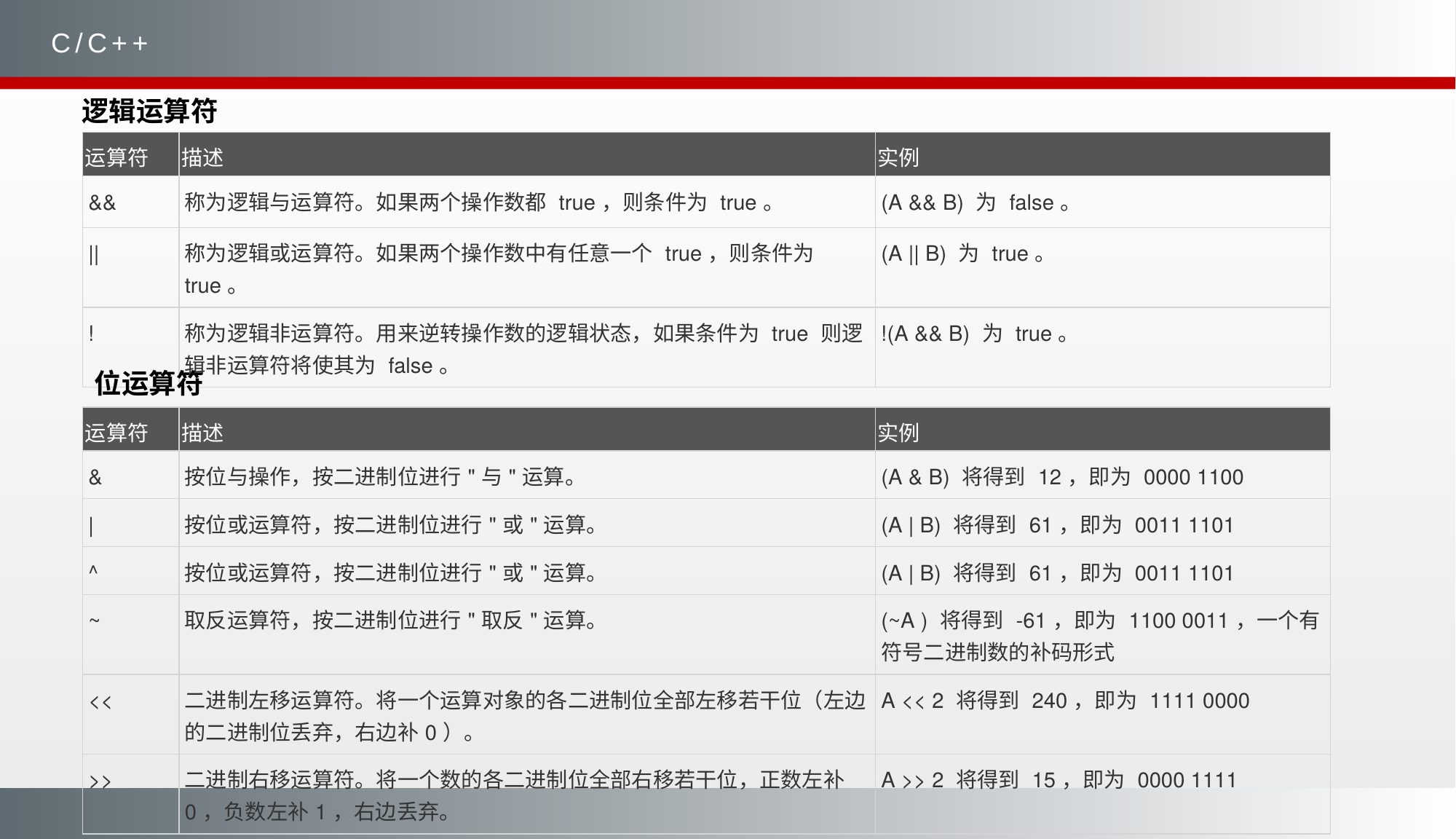

C/C++
逻辑运算符
| 运算符 | 描述 | 实例 |
| --- | --- | --- |
| && | 称为逻辑与运算符。如果两个操作数都 true，则条件为 true。 | (A && B) 为 false。 |
| || | 称为逻辑或运算符。如果两个操作数中有任意一个 true，则条件为 true。 | (A || B) 为 true。 |
| ! | 称为逻辑非运算符。用来逆转操作数的逻辑状态，如果条件为 true 则逻辑非运算符将使其为 false。 | !(A && B) 为 true。 |
位运算符
| 运算符 | 描述 | 实例 |
| --- | --- | --- |
| & | 按位与操作，按二进制位进行"与"运算。 | (A & B) 将得到 12，即为 0000 1100 |
| | | 按位或运算符，按二进制位进行"或"运算。 | (A | B) 将得到 61，即为 0011 1101 |
| ^ | 按位或运算符，按二进制位进行"或"运算。 | (A | B) 将得到 61，即为 0011 1101 |
| ~ | 取反运算符，按二进制位进行"取反"运算。 | (~A ) 将得到 -61，即为 1100 0011，一个有符号二进制数的补码形式 |
| << | 二进制左移运算符。将一个运算对象的各二进制位全部左移若干位（左边的二进制位丢弃，右边补0）。 | A << 2 将得到 240，即为 1111 0000 |
| >> | 二进制右移运算符。将一个数的各二进制位全部右移若干位，正数左补0，负数左补1，右边丢弃。 | A >> 2 将得到 15，即为 0000 1111 |